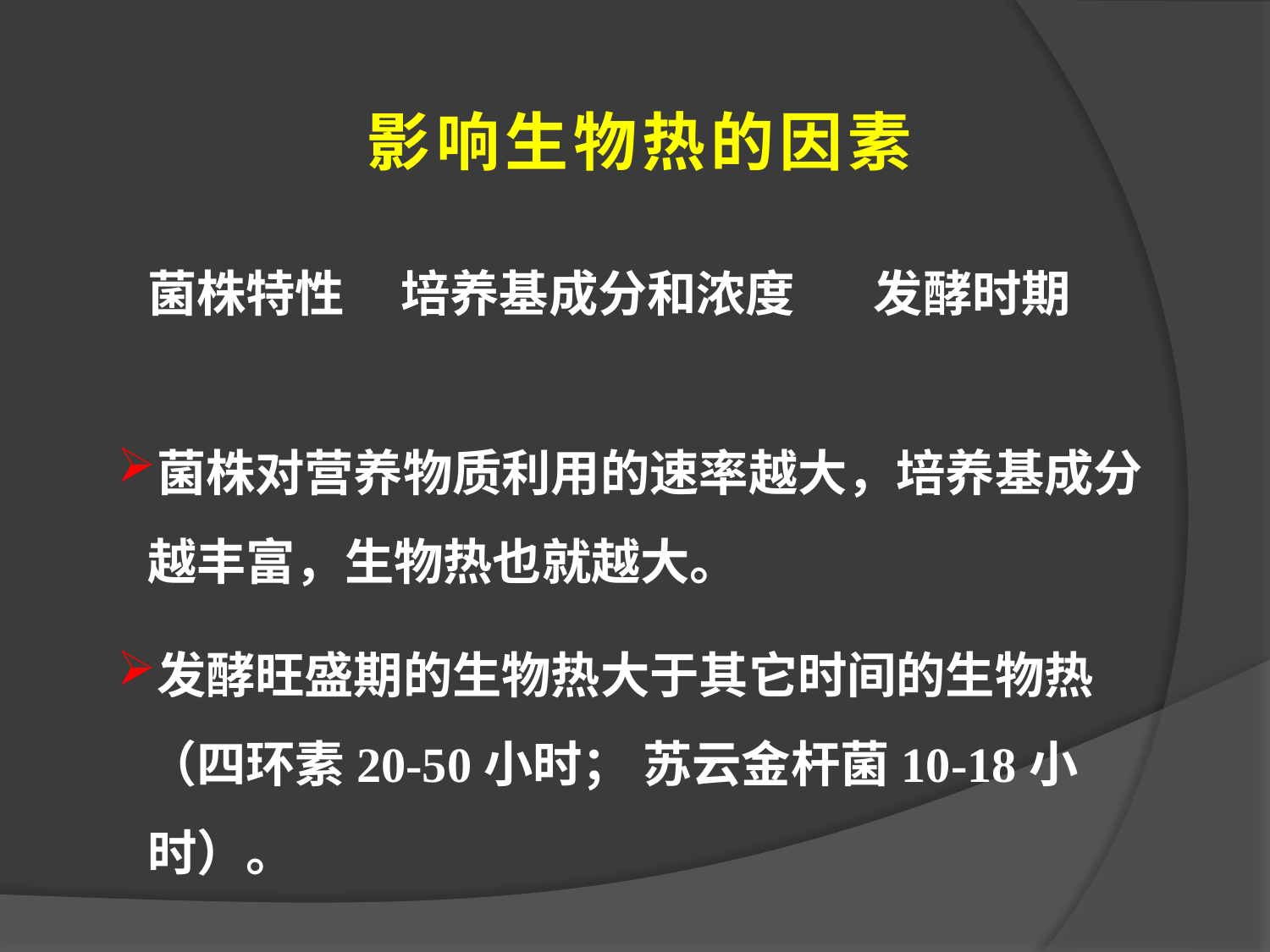

影响生物热的因素
菌株特性     培养基成分和浓度       发酵时期
菌株对营养物质利用的速率越大，培养基成分越丰富，生物热也就越大。
发酵旺盛期的生物热大于其它时间的生物热 （四环素20-50小时； 苏云金杆菌10-18小时）。